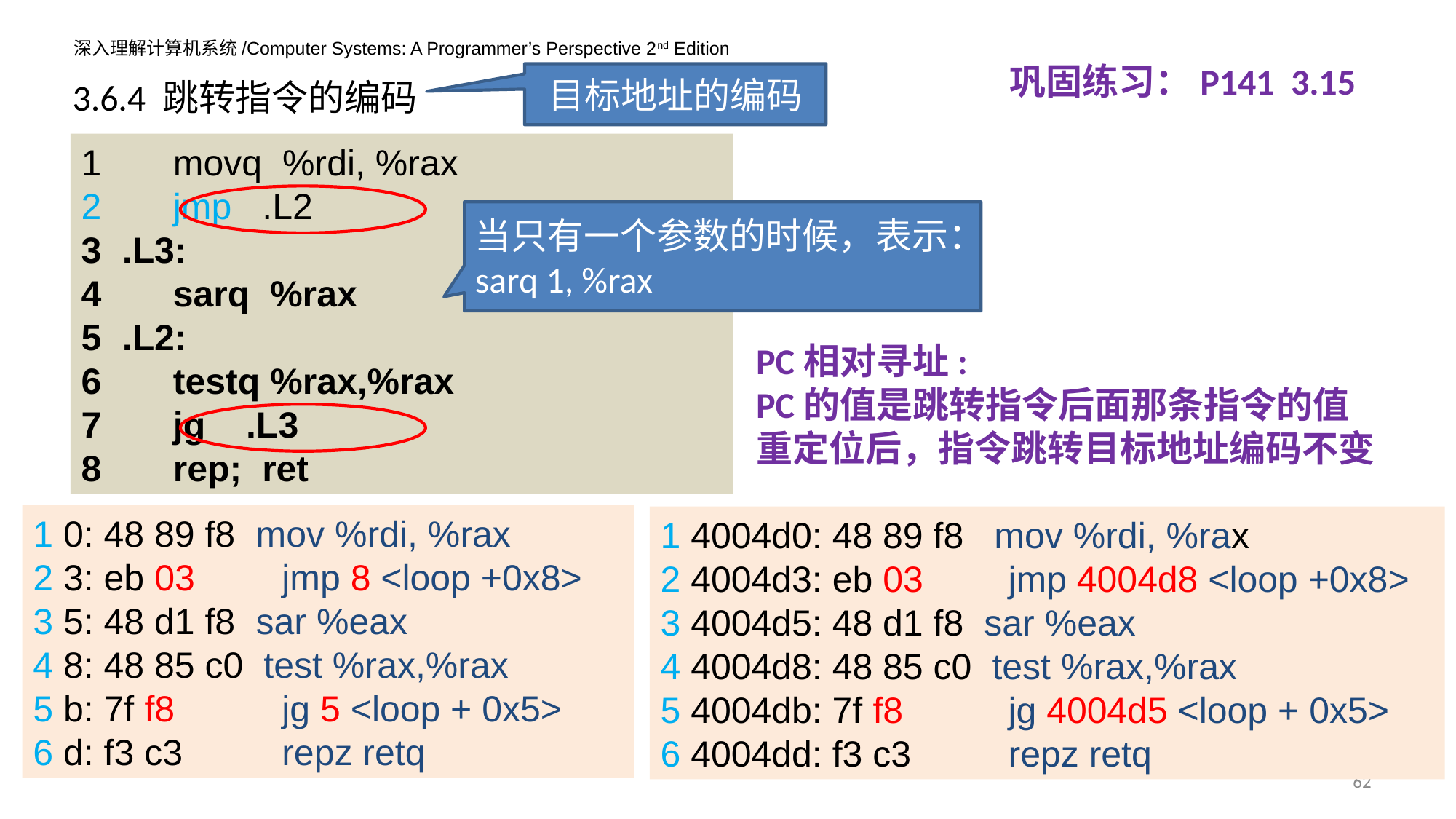

巩固练习：P141  3.15
目标地址的编码
3.6.4 跳转指令的编码
     movq  %rdi, %rax
     jmp   .L2
.L3:
     sarq  %rax
.L2:
     testq %rax,%rax
     jg    .L3
     rep;  ret

当只有一个参数的时候，表示：
sarq 1, %rax
PC相对寻址:
PC的值是跳转指令后面那条指令的值
重定位后，指令跳转目标地址编码不变

1 0: 48 89 f8  mov %rdi, %rax
2 3: eb 03 	   jmp 8 <loop +0x8>
3 5: 48 d1 f8  sar %eax
4 8: 48 85 c0  test %rax,%rax
5 b: 7f f8	   jg 5 <loop + 0x5>
6 d: f3 c3 	   repz retq
1 4004d0: 48 89 f8   mov %rdi, %rax
2 4004d3: eb 03 	  jmp 4004d8 <loop +0x8>
3 4004d5: 48 d1 f8  sar %eax
4 4004d8: 48 85 c0  test %rax,%rax
5 4004db: 7f f8	  jg 4004d5 <loop + 0x5>
6 4004dd: f3 c3 	  repz retq
62